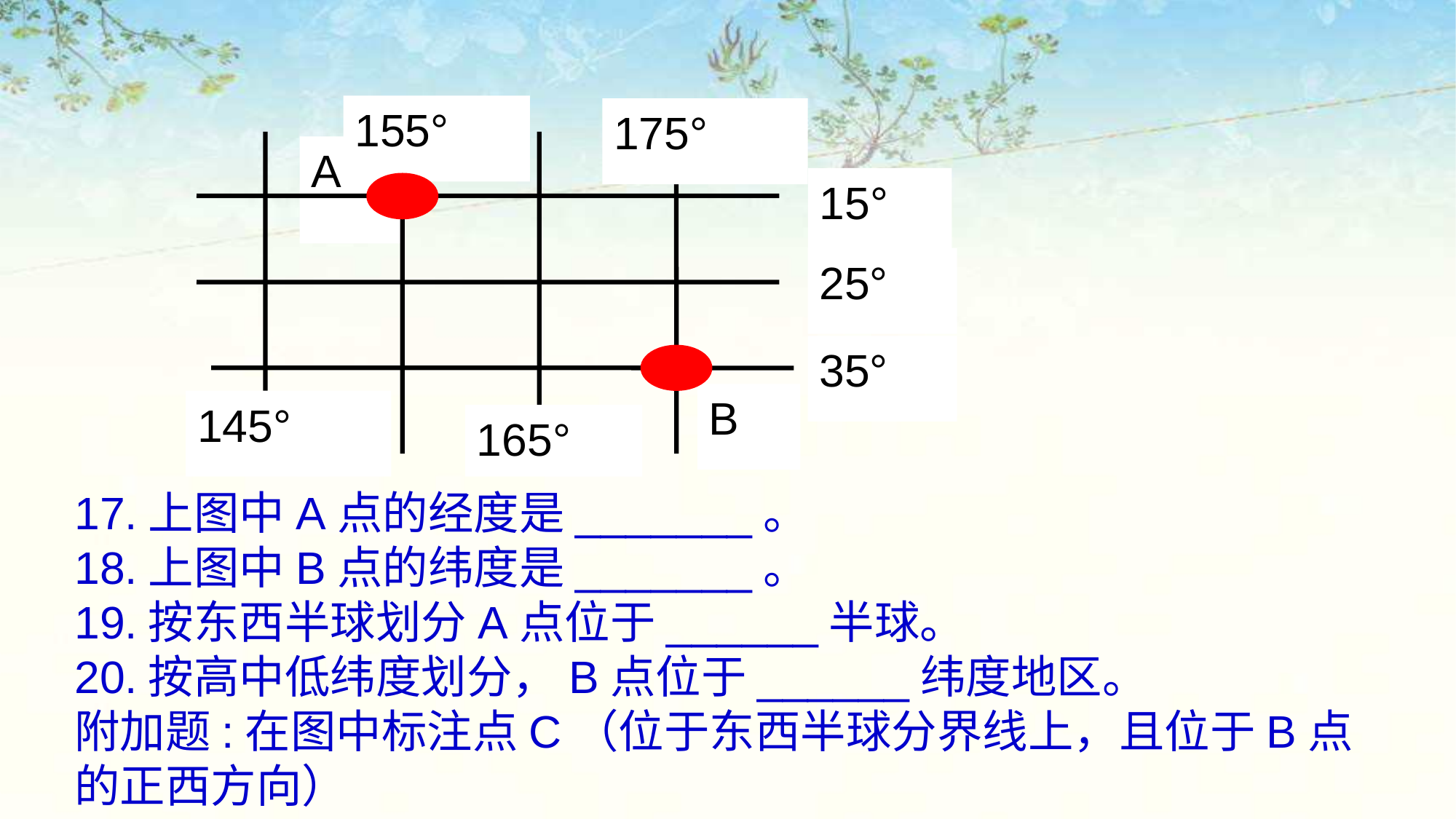

155°
175°

A
15°

25°

35°

B
145°
165°
17.上图中A点的经度是_______。
18.上图中B点的纬度是_______。
19.按东西半球划分A点位于______半球。
20.按高中低纬度划分，B点位于______纬度地区。
附加题:在图中标注点C（位于东西半球分界线上，且位于B点的正西方向）